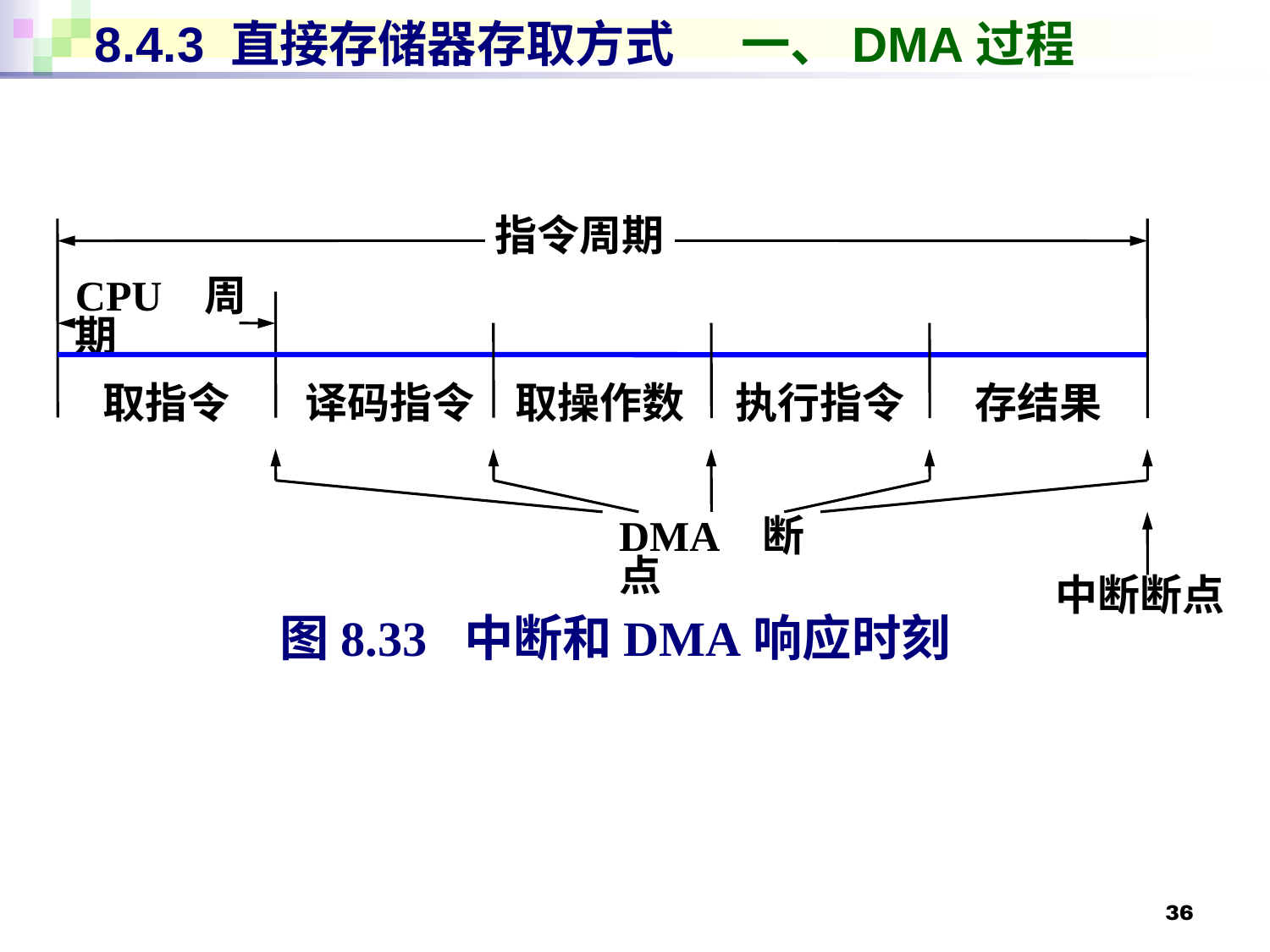

# 8.4.3 直接存储器存取方式      一、DMA过程

指令周期

CPU周期

取指令
译码指令
取操作数
执行指令
存结果

DMA断点
中断断点
图8.33  中断和DMA响应时刻

36